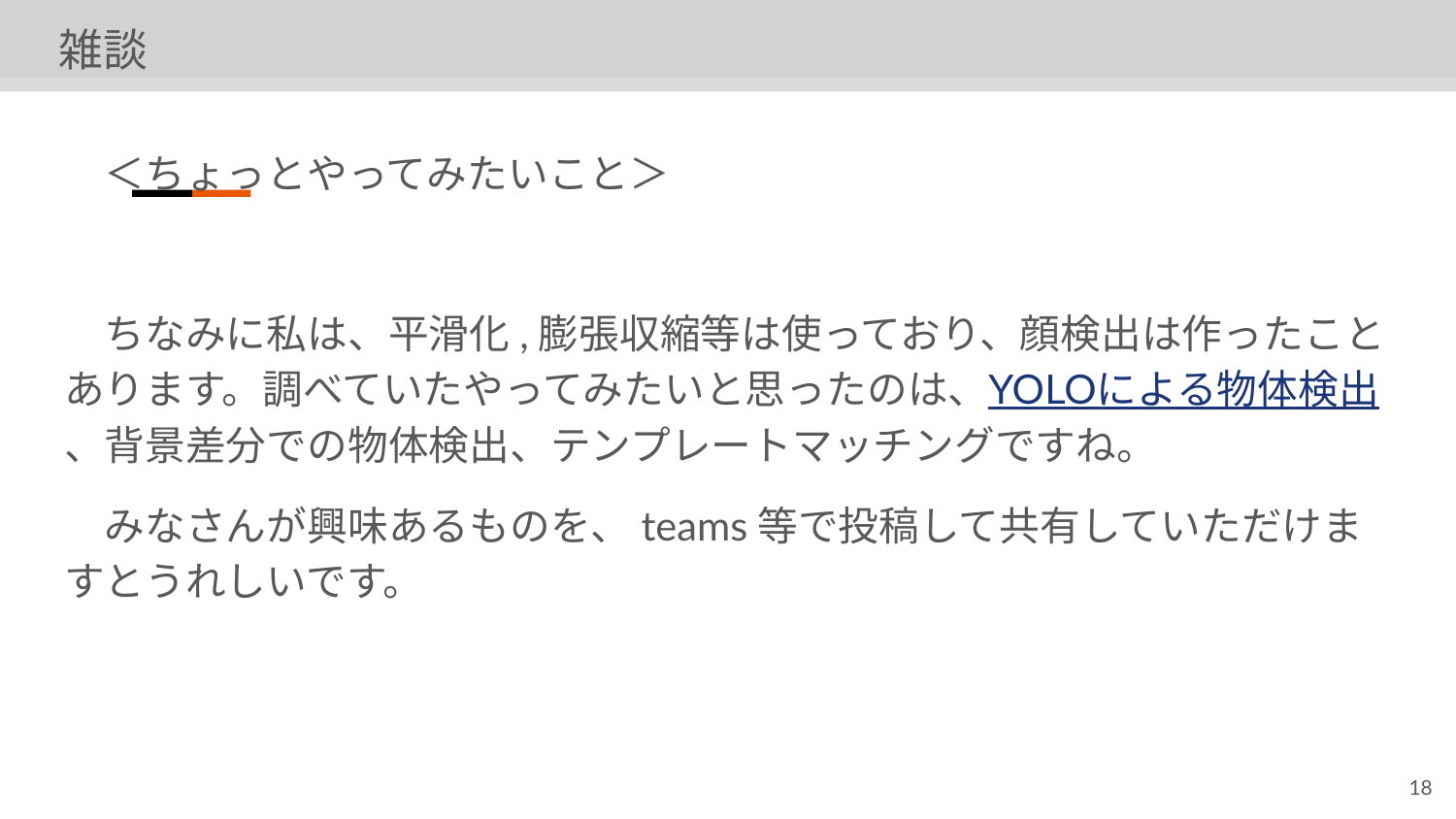

雑談
　＜ちょっとやってみたいこと＞

　ちなみに私は、平滑化,膨張収縮等は使っており、顔検出は作ったことあります。調べていたやってみたいと思ったのは、YOLOによる物体検出、背景差分での物体検出、テンプレートマッチングですね。
　みなさんが興味あるものを、teams等で投稿して共有していただけますとうれしいです。
18